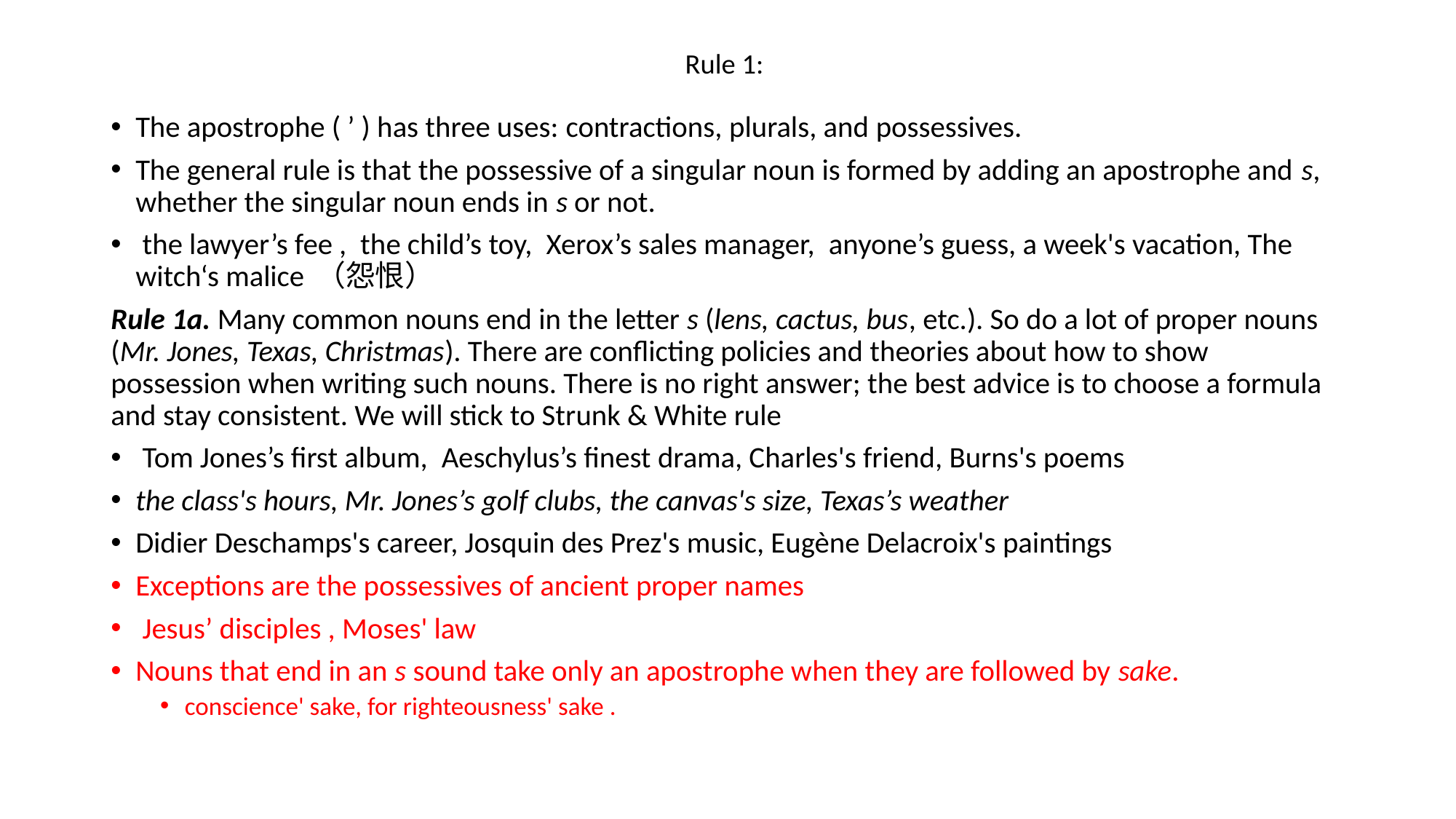

# Rule 1:
The apostrophe ( ’ ) has three uses: contractions, plurals, and possessives.
The general rule is that the possessive of a singular noun is formed by adding an apostrophe and s, whether the singular noun ends in s or not.
 the lawyer’s fee ,  the child’s toy,  Xerox’s sales manager,  anyone’s guess, a week's vacation, The witch‘s malice （怨恨）
Rule 1a. Many common nouns end in the letter s (lens, cactus, bus, etc.). So do a lot of proper nouns (Mr. Jones, Texas, Christmas). There are conflicting policies and theories about how to show possession when writing such nouns. There is no right answer; the best advice is to choose a formula and stay consistent. We will stick to Strunk & White rule
 Tom Jones’s first album,  Aeschylus’s finest drama, Charles's friend, Burns's poems
the class's hours, Mr. Jones’s golf clubs, the canvas's size, Texas’s weather
Didier Deschamps's career, Josquin des Prez's music, Eugène Delacroix's paintings
Exceptions are the possessives of ancient proper names
 Jesus’ disciples , Moses' law
Nouns that end in an s sound take only an apostrophe when they are followed by sake.
conscience' sake, for righteousness' sake .